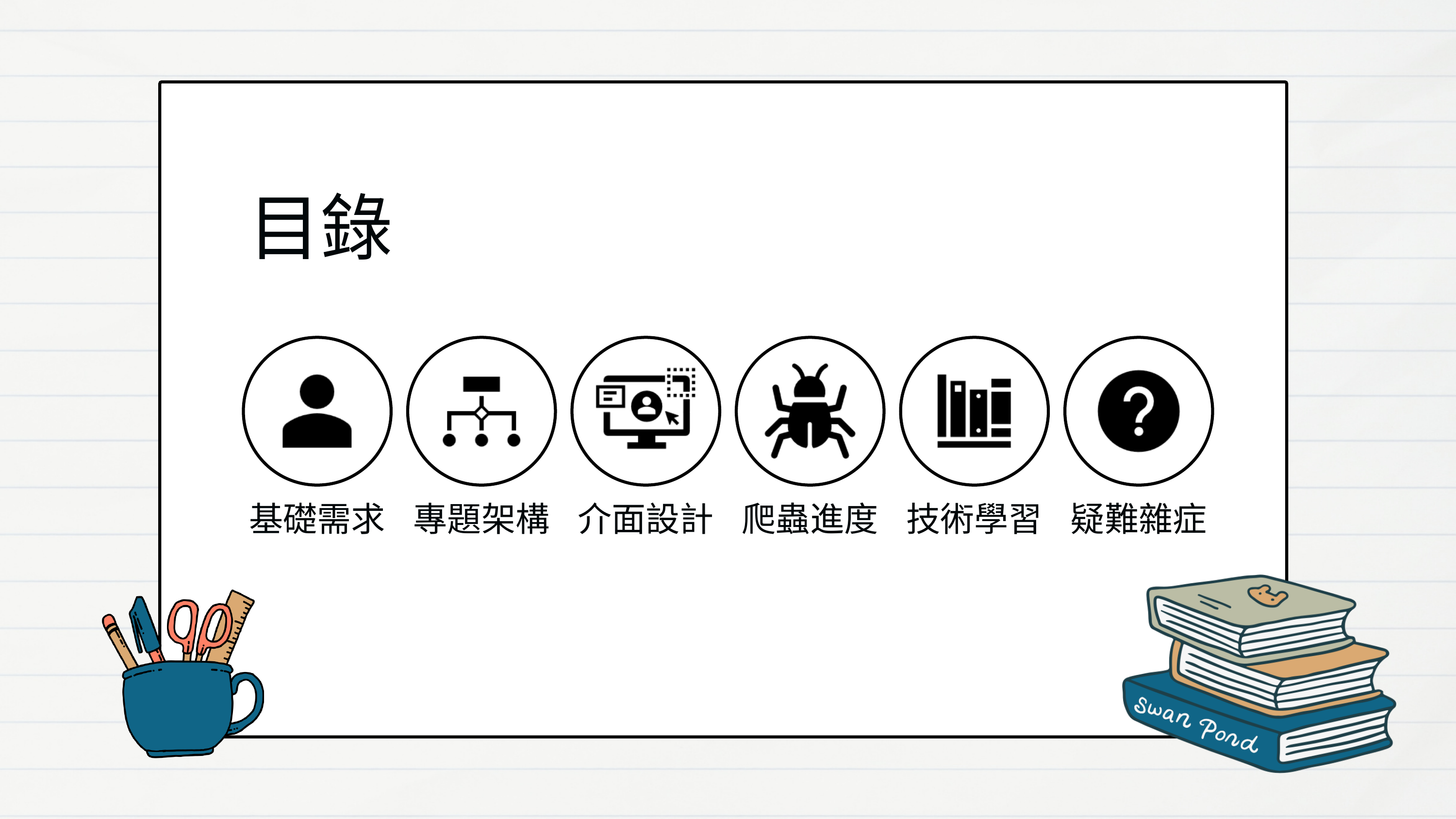

目錄

基礎需求
專題架構
介面設計
爬蟲進度
技術學習
疑難雜症